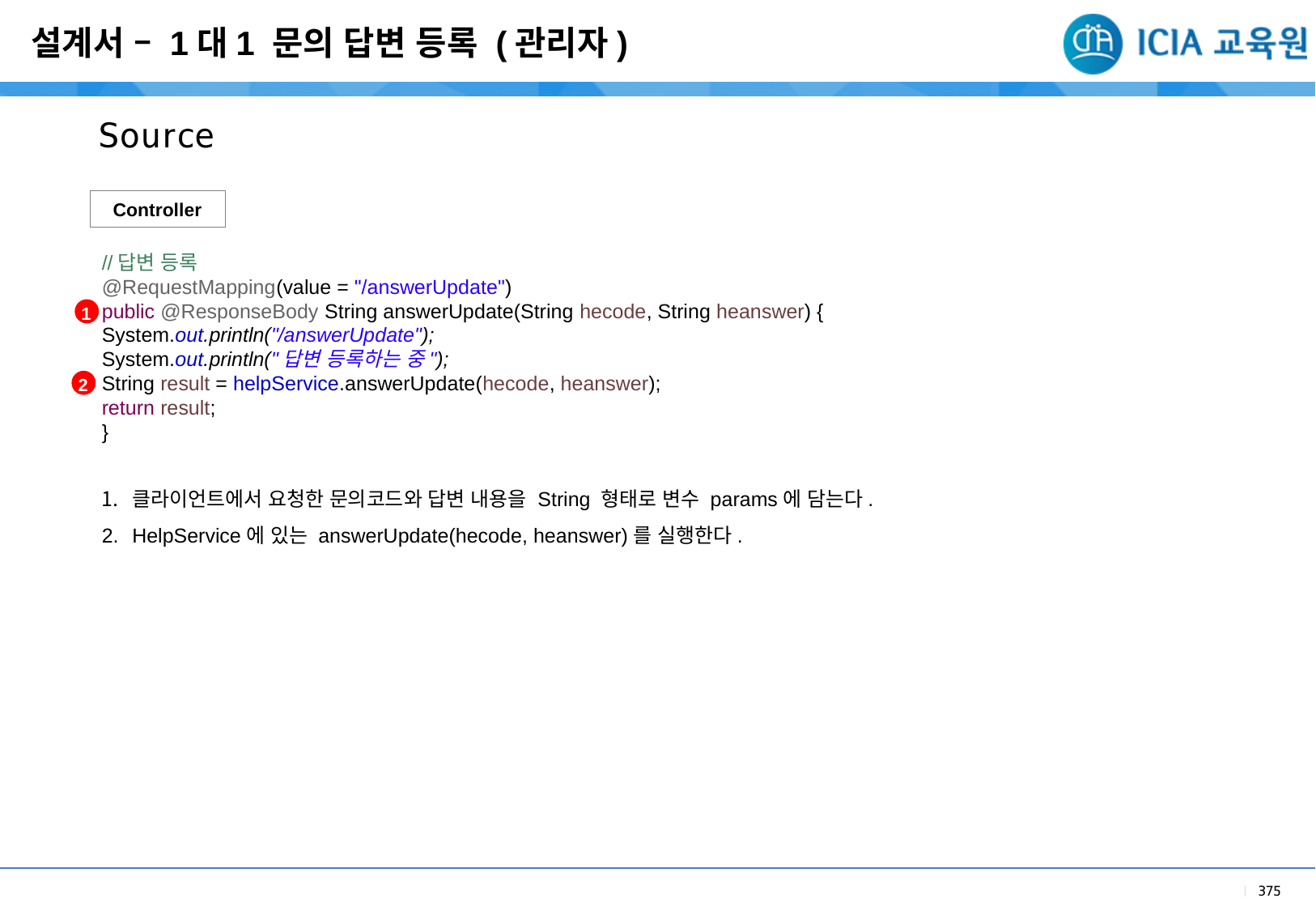

설계서 – 1대1 문의 답변 등록 (관리자)
Source
Controller
//답변 등록
@RequestMapping(value = "/answerUpdate")
public @ResponseBody String answerUpdate(String hecode, String heanswer) {
System.out.println("/answerUpdate");
System.out.println("답변 등록하는 중");
String result = helpService.answerUpdate(hecode, heanswer);
return result;
}
1

2

클라이언트에서 요청한 문의코드와 답변 내용을 String 형태로 변수 params에 담는다.
HelpService에 있는 answerUpdate(hecode, heanswer)를 실행한다.